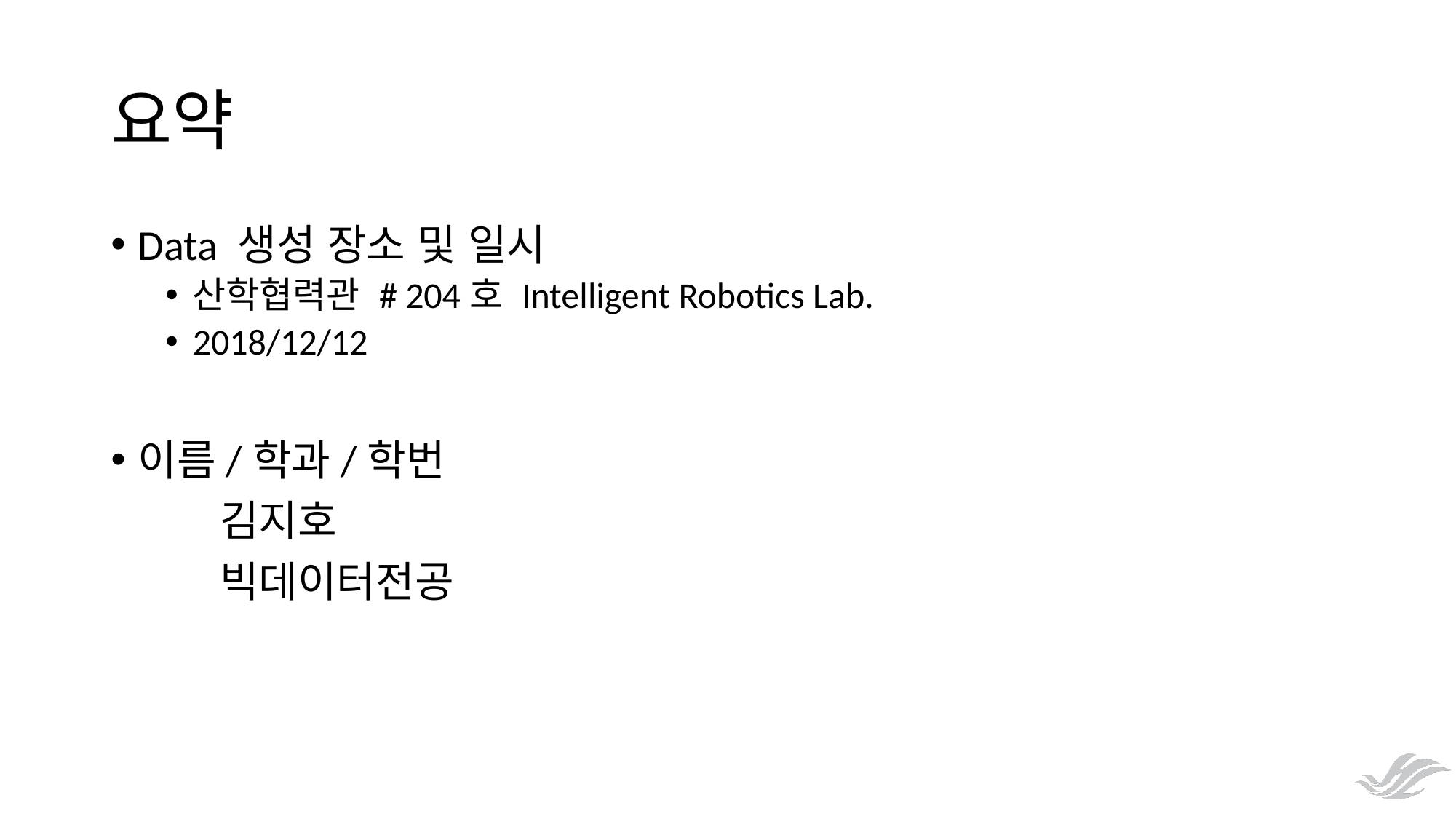

# 요약
Data 생성 장소 및 일시
산학협력관 # 204호 Intelligent Robotics Lab.
2018/12/12

이름/학과/학번
	김지호
	빅데이터전공